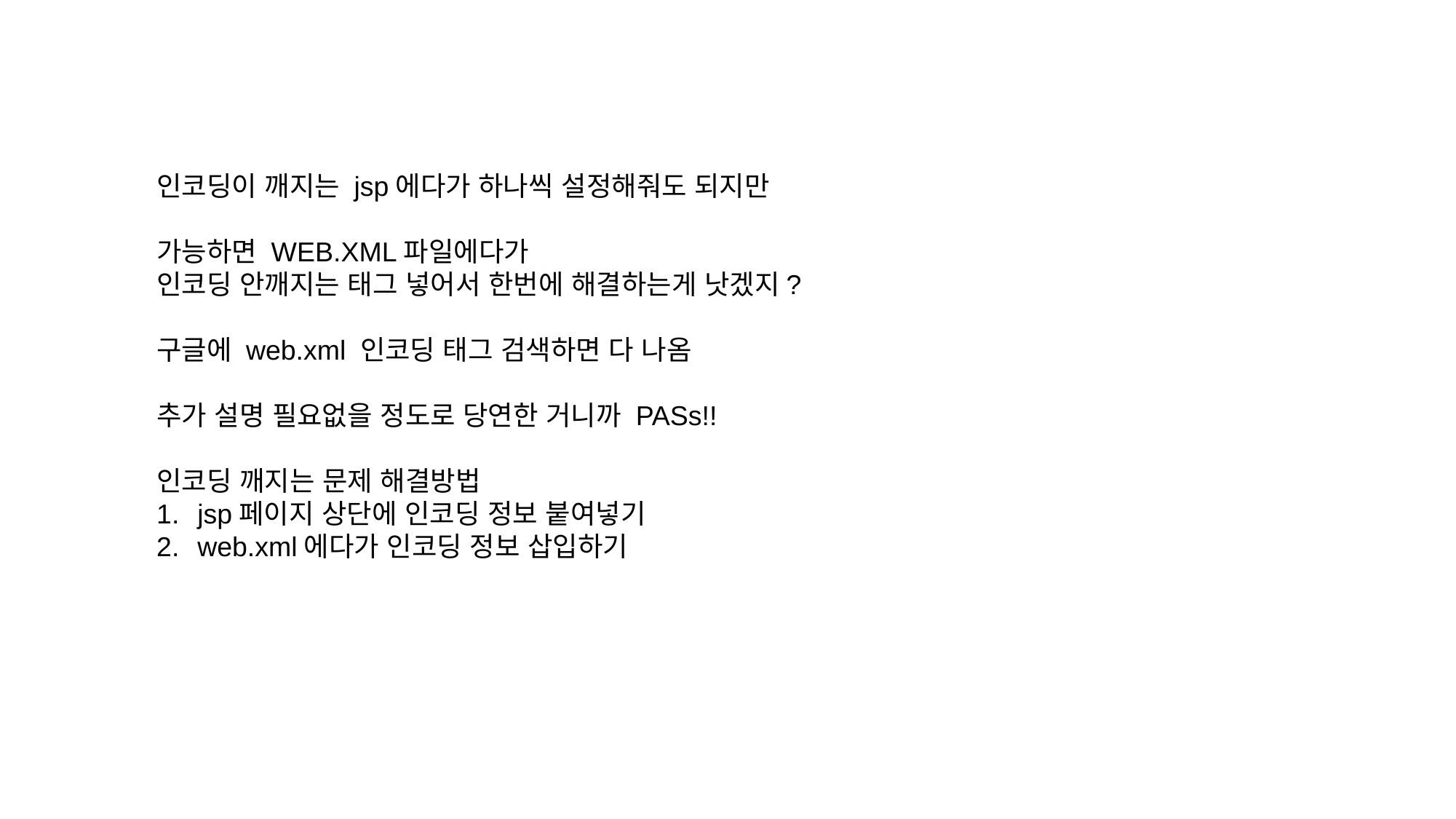

인코딩이 깨지는 jsp에다가 하나씩 설정해줘도 되지만

가능하면 WEB.XML파일에다가
인코딩 안깨지는 태그 넣어서 한번에 해결하는게 낫겠지?

구글에 web.xml 인코딩 태그 검색하면 다 나옴

추가 설명 필요없을 정도로 당연한 거니까 PASs!!

인코딩 깨지는 문제 해결방법
jsp페이지 상단에 인코딩 정보 붙여넣기
web.xml에다가 인코딩 정보 삽입하기